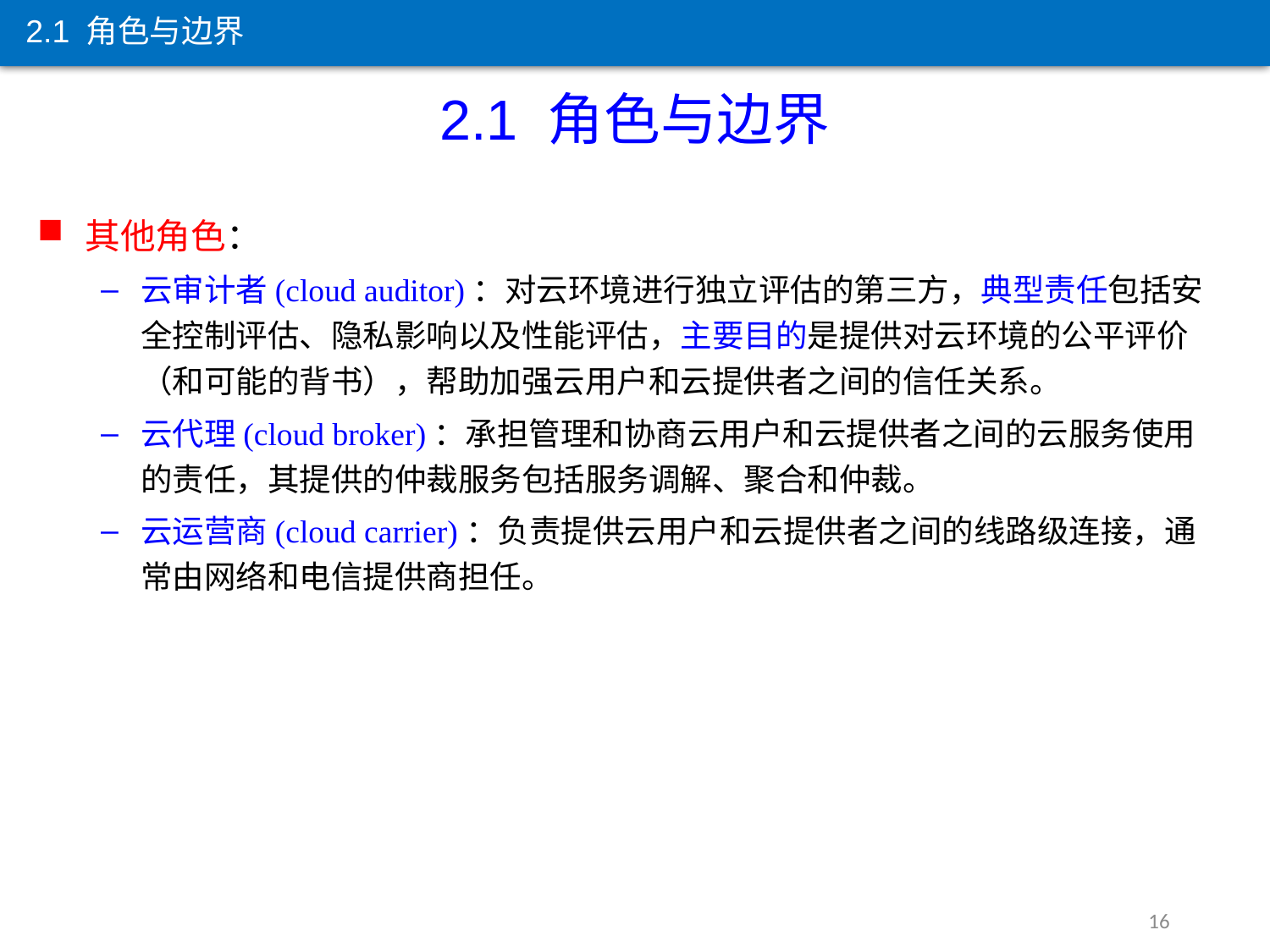

2.1 角色与边界
2.1 角色与边界
其他角色：
云审计者(cloud auditor)：对云环境进行独立评估的第三方，典型责任包括安全控制评估、隐私影响以及性能评估，主要目的是提供对云环境的公平评价（和可能的背书），帮助加强云用户和云提供者之间的信任关系。
云代理(cloud broker)：承担管理和协商云用户和云提供者之间的云服务使用的责任，其提供的仲裁服务包括服务调解、聚合和仲裁。
云运营商(cloud carrier)：负责提供云用户和云提供者之间的线路级连接，通常由网络和电信提供商担任。
16